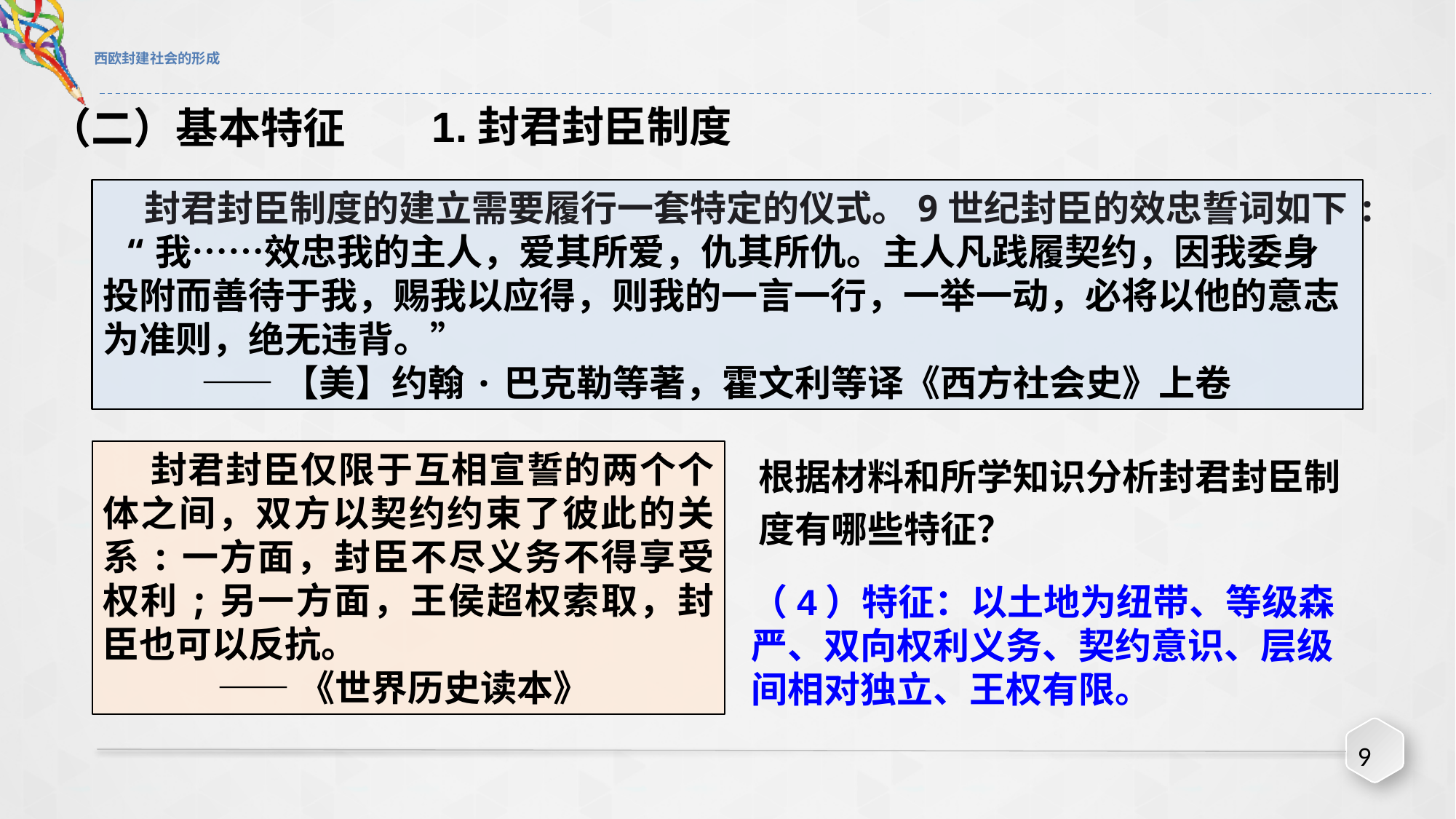

# 西欧封建社会的形成
1.封君封臣制度
（二）基本特征
    封君封臣制度的建立需要履行一套特定的仪式。9世纪封臣的效忠誓词如下: “我……效忠我的主人，爱其所爱，仇其所仇。主人凡践履契约，因我委身投附而善待于我，赐我以应得，则我的一言一行，一举一动，必将以他的意志为准则，绝无违背。”
            ——【美】约翰·巴克勒等著，霍文利等译《西方社会史》上卷
    封君封臣仅限于互相宣誓的两个个体之间，双方以契约约束了彼此的关系:一方面，封臣不尽义务不得享受权利;另一方面，王侯超权索取，封臣也可以反抗。
              ——《世界历史读本》
根据材料和所学知识分析封君封臣制度有哪些特征？
（4）特征：以土地为纽带、等级森严、双向权利义务、契约意识、层级间相对独立、王权有限。
9